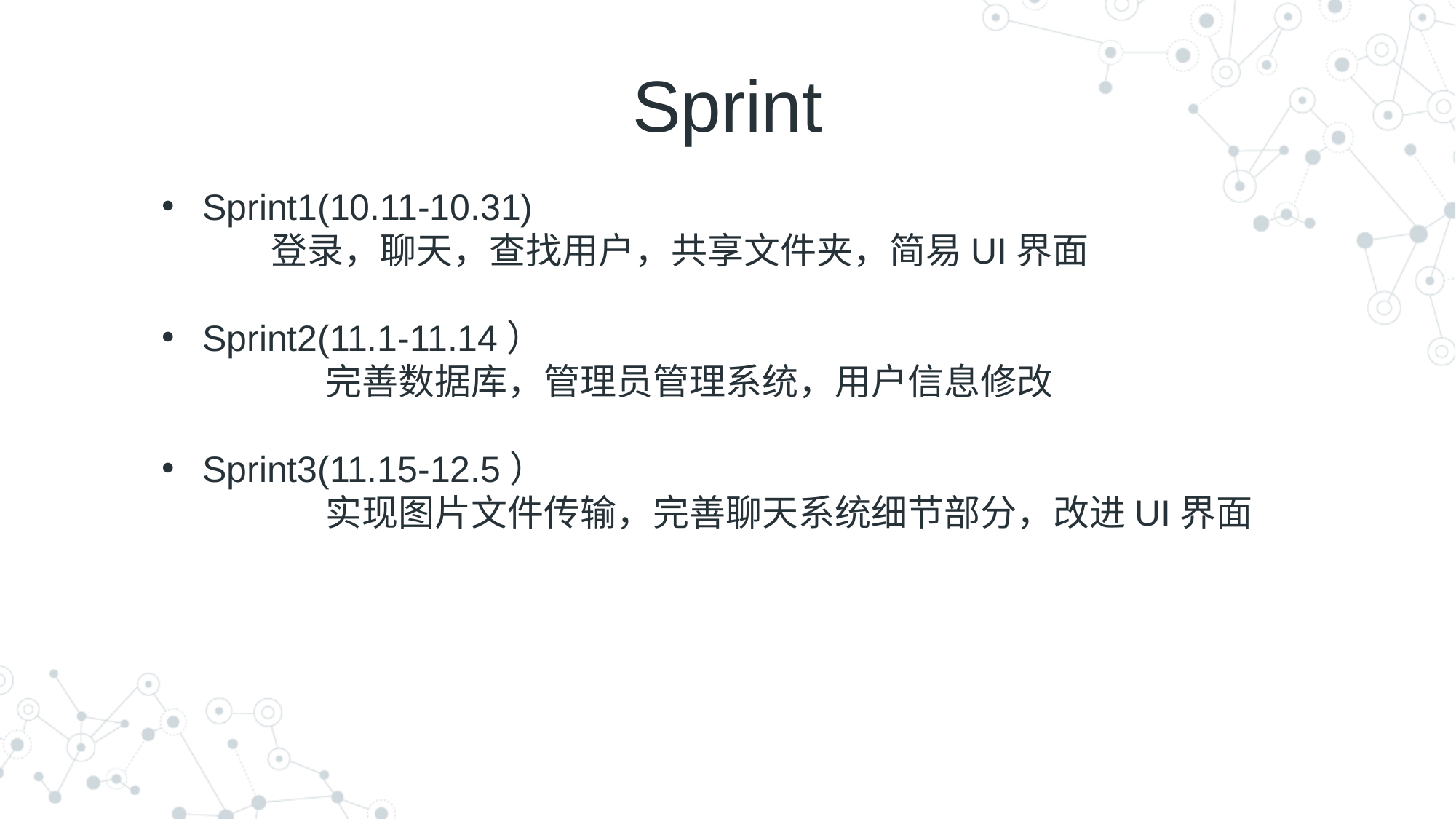

# Sprint
Sprint1(10.11-10.31)
	登录，聊天，查找用户，共享文件夹，简易UI界面

Sprint2(11.1-11.14）
	完善数据库，管理员管理系统，用户信息修改

Sprint3(11.15-12.5）
	实现图片文件传输，完善聊天系统细节部分，改进UI界面